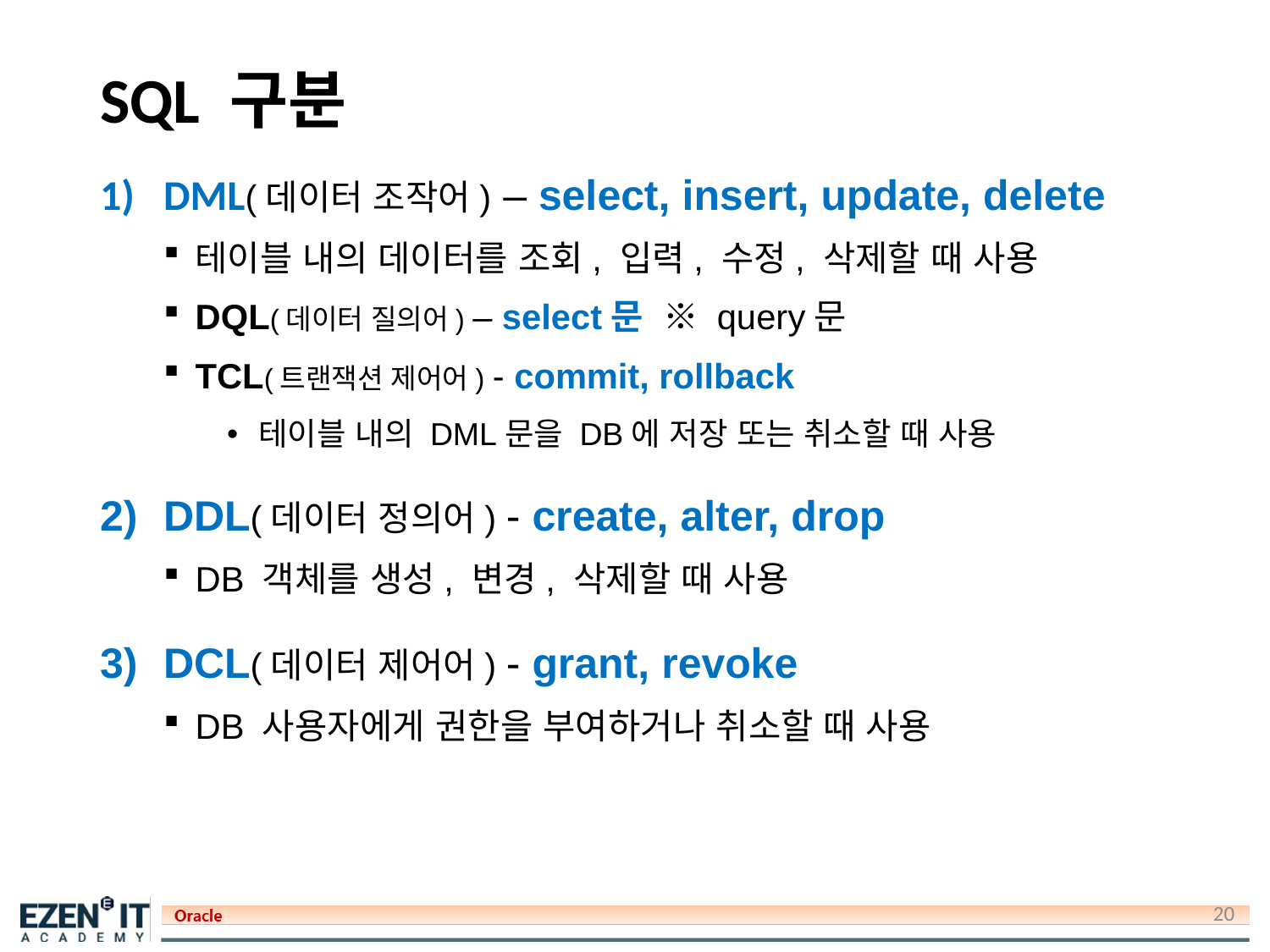

# SQL 구분
DML(데이터 조작어) – select, insert, update, delete
테이블 내의 데이터를 조회, 입력, 수정, 삭제할 때 사용
DQL(데이터 질의어) – select문  ※ query문
TCL(트랜잭션 제어어) - commit, rollback
테이블 내의 DML문을 DB에 저장 또는 취소할 때 사용
DDL(데이터 정의어) - create, alter, drop
DB 객체를 생성, 변경, 삭제할 때 사용
DCL(데이터 제어어) - grant, revoke
DB 사용자에게 권한을 부여하거나 취소할 때 사용
20